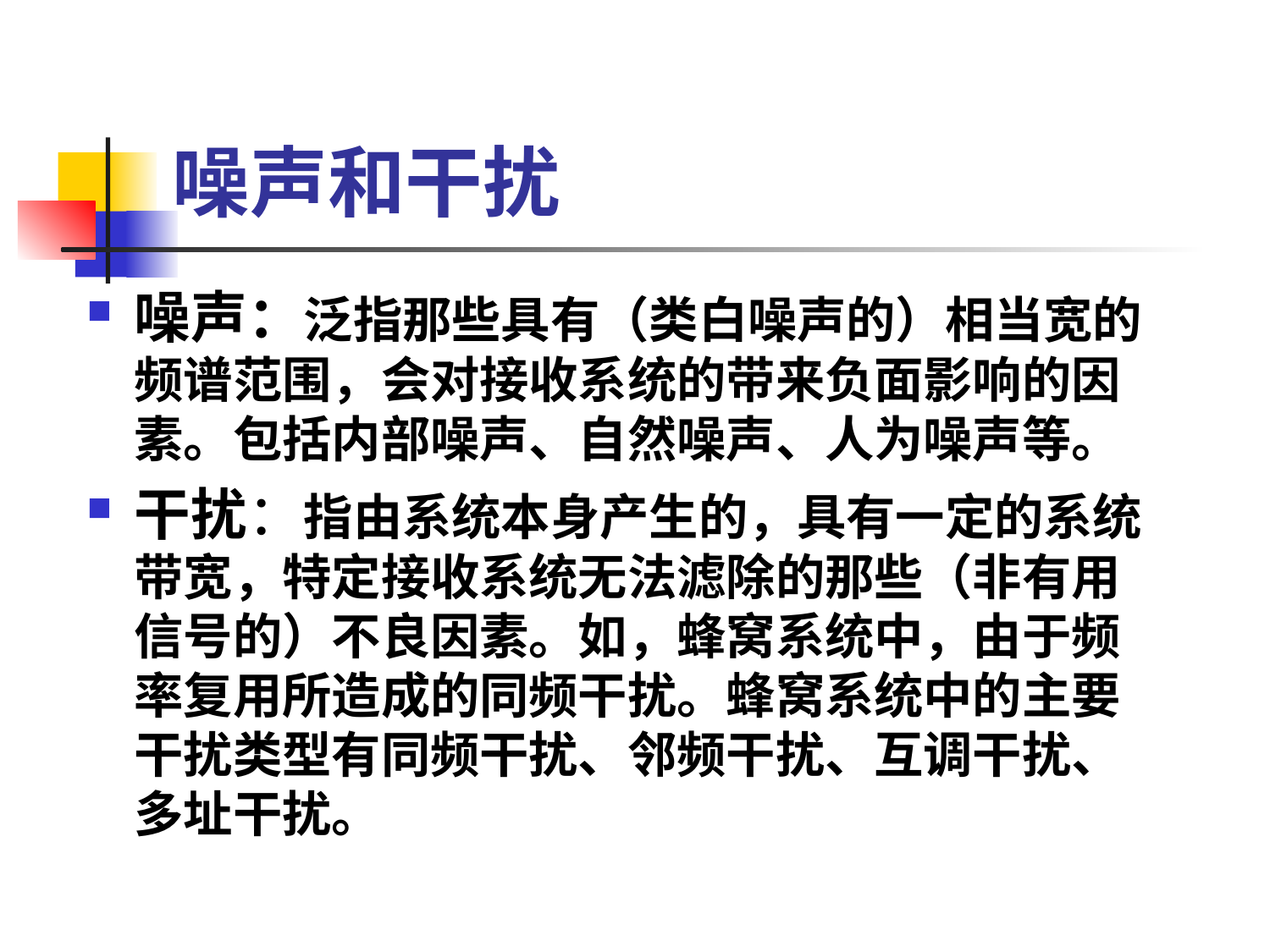

噪声和干扰
噪声：泛指那些具有（类白噪声的）相当宽的频谱范围，会对接收系统的带来负面影响的因素。包括内部噪声、自然噪声、人为噪声等。
干扰：指由系统本身产生的，具有一定的系统带宽，特定接收系统无法滤除的那些（非有用信号的）不良因素。如，蜂窝系统中，由于频率复用所造成的同频干扰。蜂窝系统中的主要干扰类型有同频干扰、邻频干扰、互调干扰、多址干扰。